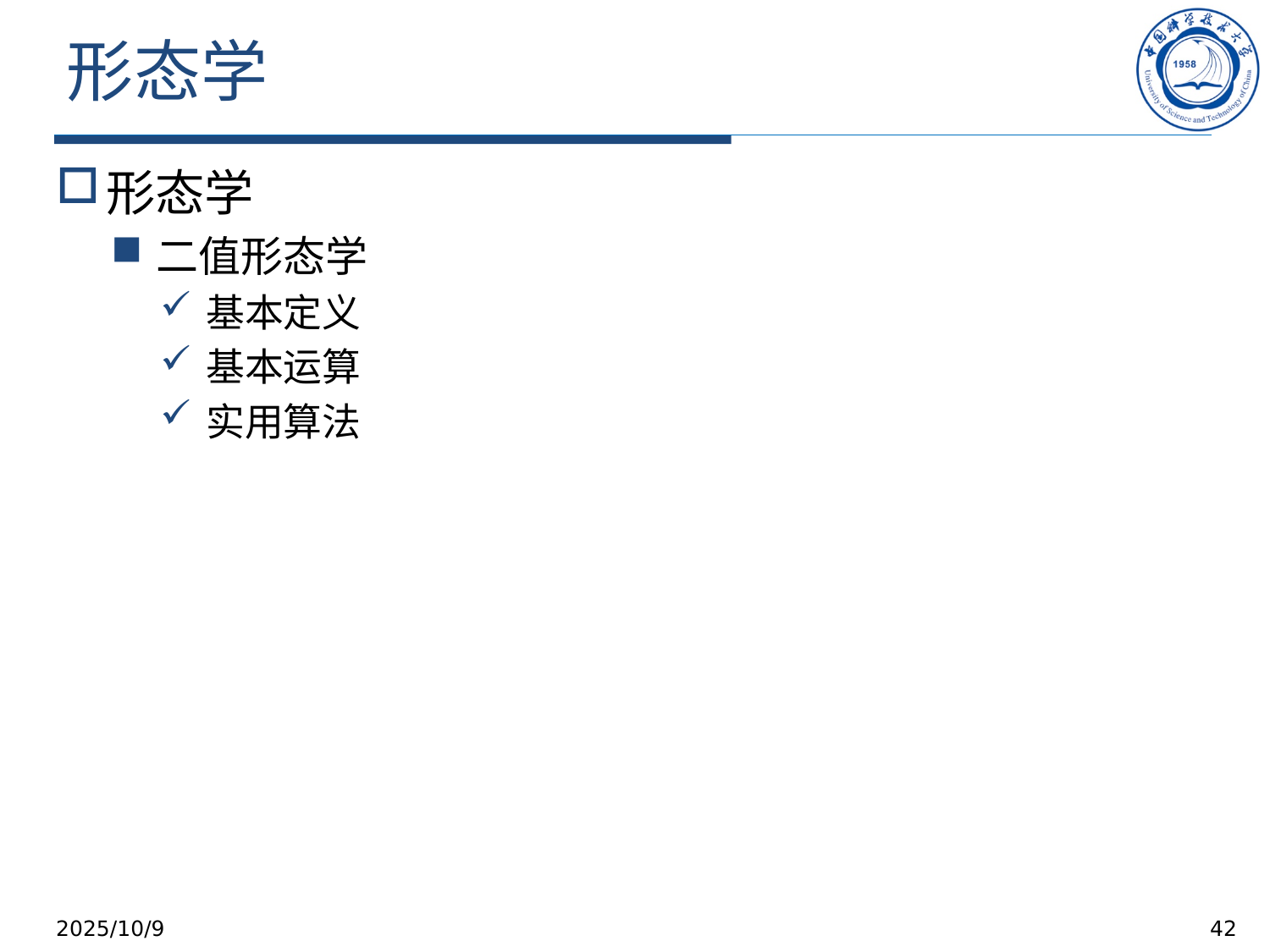

# 形态学
形态学
二值形态学
基本定义
基本运算
实用算法

2025/10/9
42